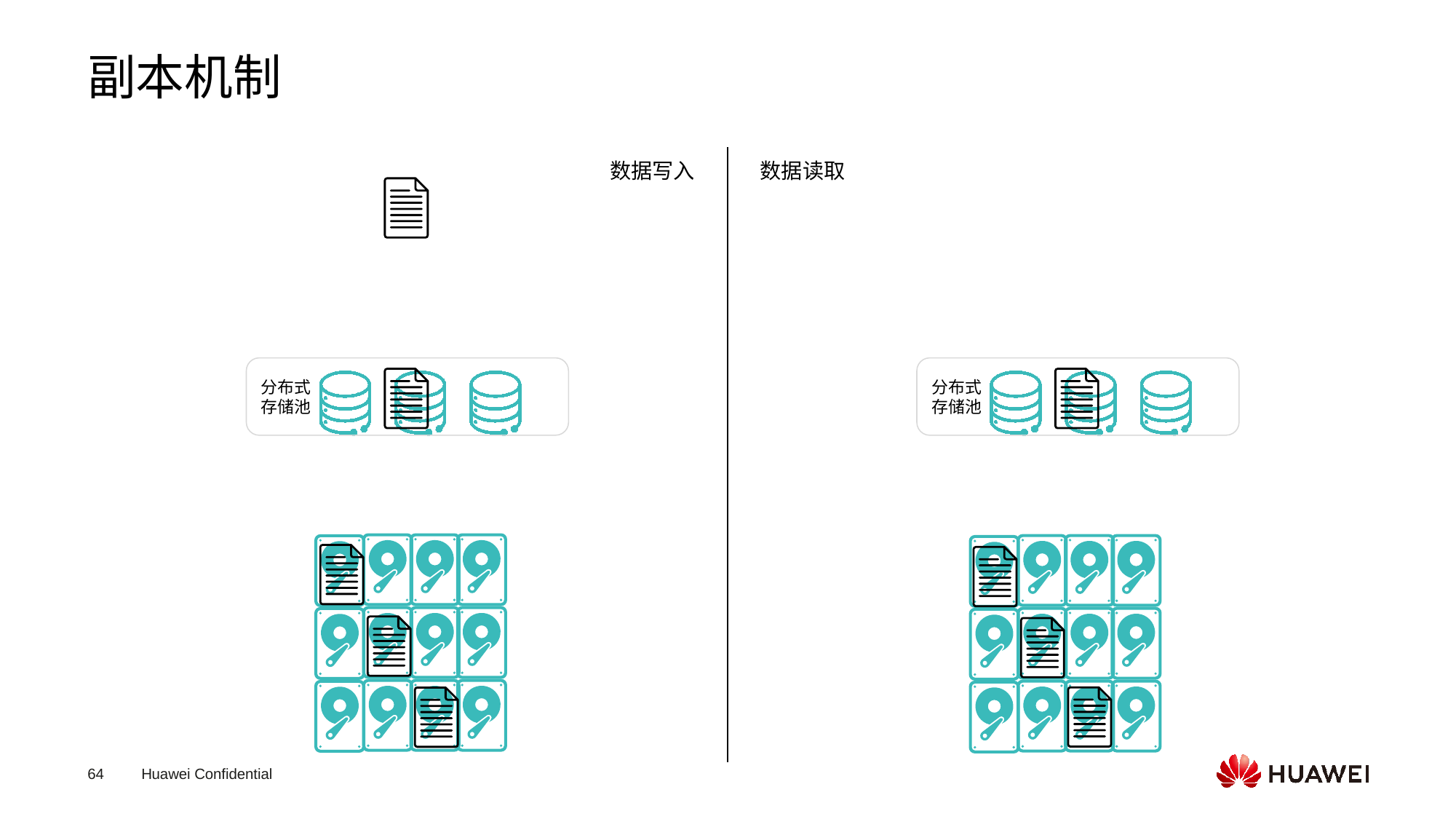

# 副本机制
数据写入
数据读取

分布式
存储池

分布式
存储池